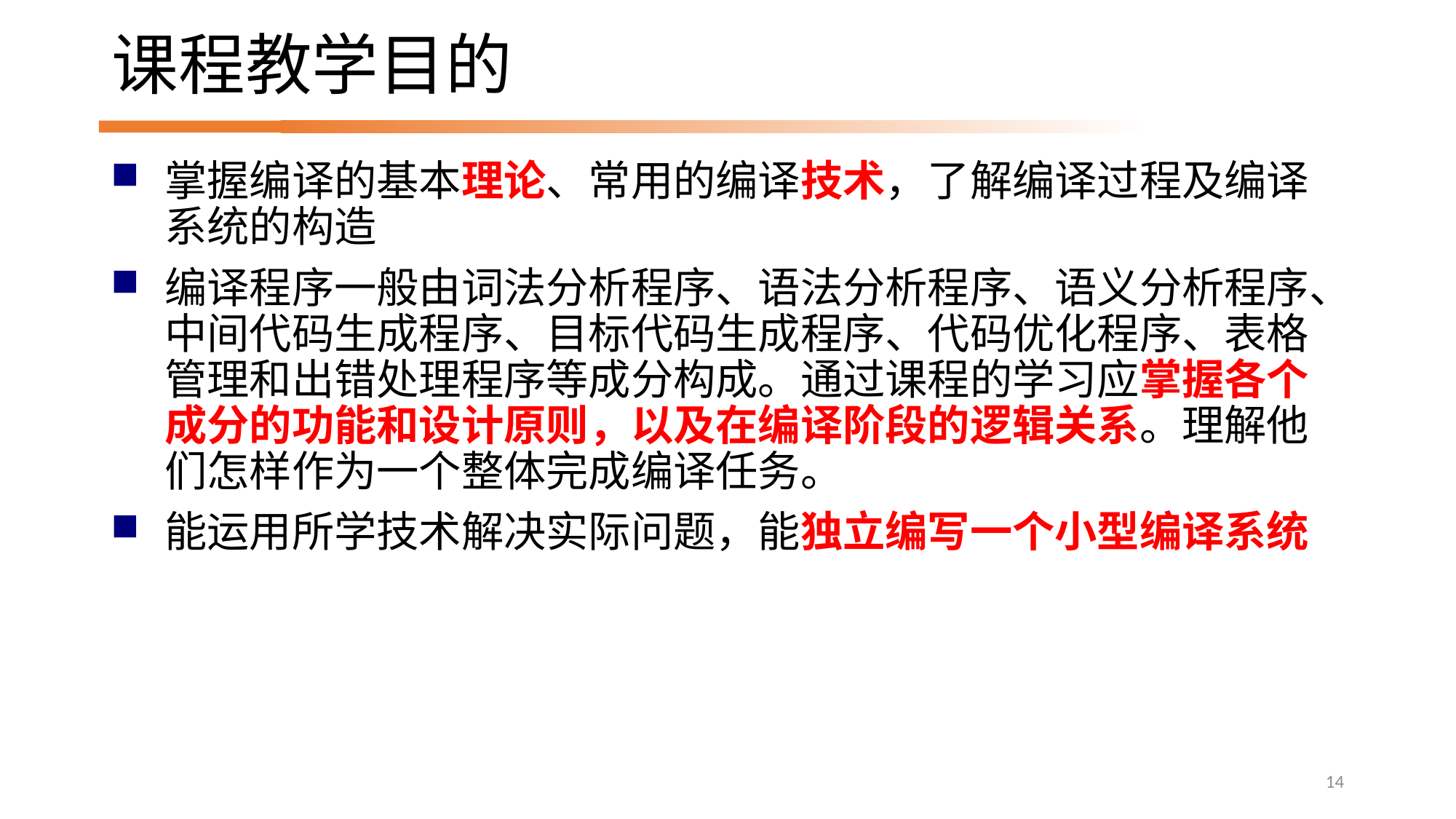

# 课程教学目的
掌握编译的基本理论、常用的编译技术，了解编译过程及编译系统的构造
编译程序一般由词法分析程序、语法分析程序、语义分析程序、中间代码生成程序、目标代码生成程序、代码优化程序、表格管理和出错处理程序等成分构成。通过课程的学习应掌握各个成分的功能和设计原则，以及在编译阶段的逻辑关系。理解他们怎样作为一个整体完成编译任务。
能运用所学技术解决实际问题，能独立编写一个小型编译系统
14